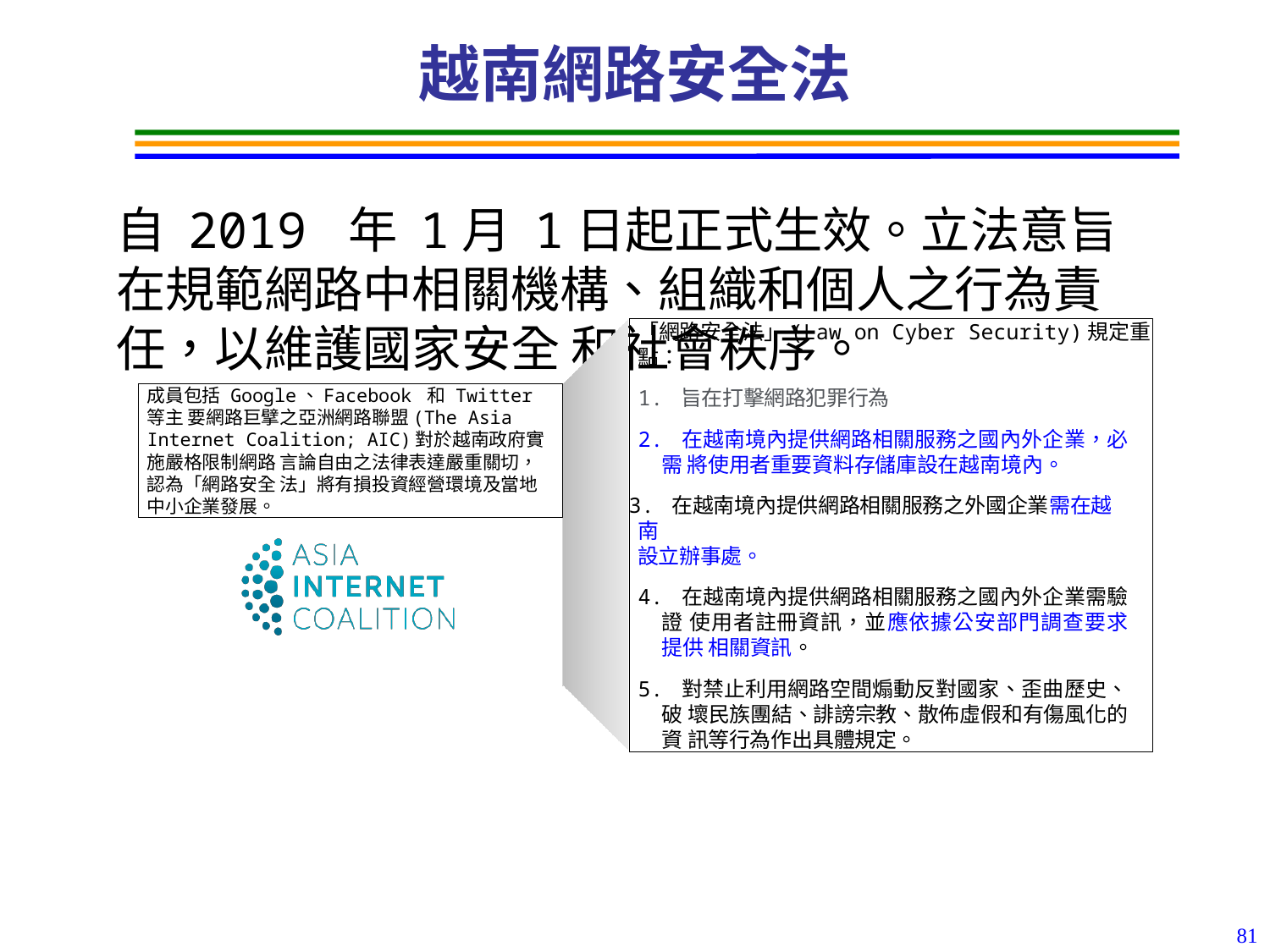

# 越南網路安全法
自 2019 年 1月 1日起正式生效。立法意旨在規範網路中相關機構、組織和個人之行為責任，以維護國家安全 和社會秩序。

「網路安全法」(Law on Cyber Security)規定重點：
1. 旨在打擊網路犯罪行為
2. 在越南境內提供網路相關服務之國內外企業，必需 將使用者重要資料存儲庫設在越南境內。
3. 在越南境內提供網路相關服務之外國企業需在越南
設立辦事處。
4. 在越南境內提供網路相關服務之國內外企業需驗證 使用者註冊資訊，並應依據公安部門調查要求提供 相關資訊。
5. 對禁止利用網路空間煽動反對國家、歪曲歷史、破 壞民族團結、誹謗宗教、散佈虛假和有傷風化的資 訊等行為作出具體規定。
成員包括 Google、Facebook 和 Twitter 等主 要網路巨擘之亞洲網路聯盟(The Asia Internet Coalition; AIC)對於越南政府實施嚴格限制網路 言論自由之法律表達嚴重關切，認為「網路安全 法」將有損投資經營環境及當地中小企業發展。

81